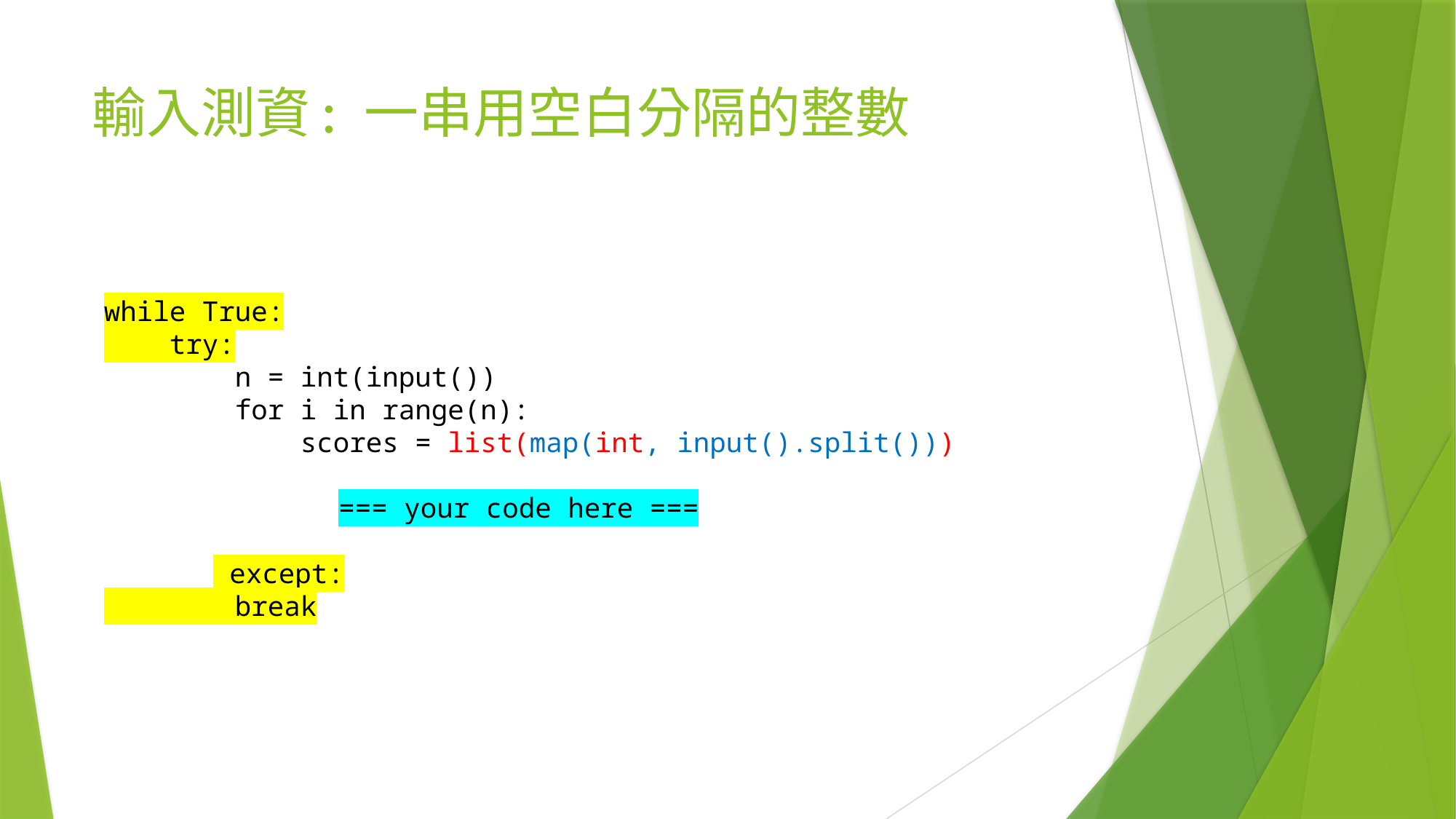

# 輸入測資: 一串用空白分隔的整數
while True:
    try:
        n = int(input())
        for i in range(n):
            scores = list(map(int, input().split()))

		 === your code here ===

	 except:
        break